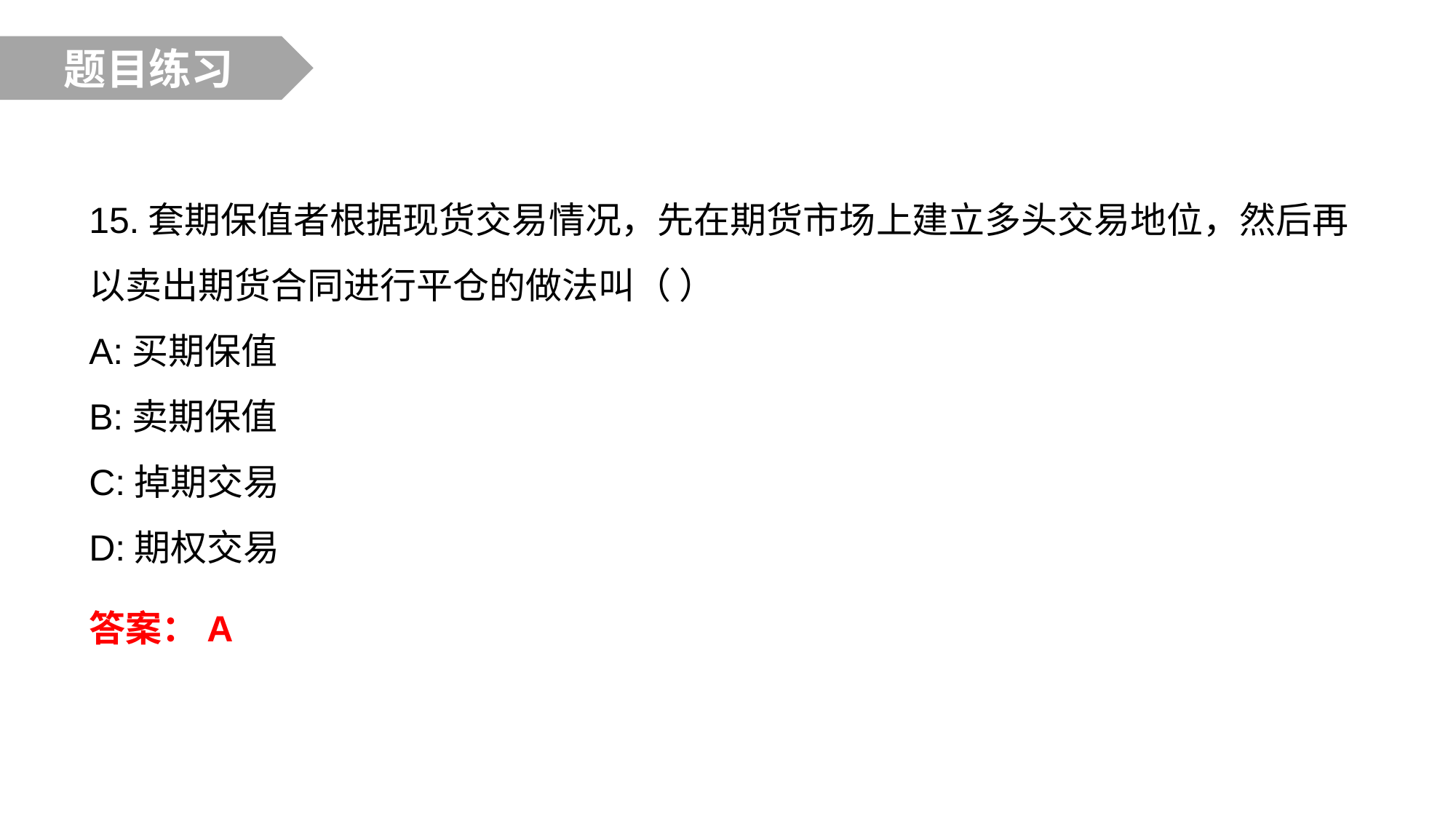

题目练习
15.套期保值者根据现货交易情况，先在期货市场上建立多头交易地位，然后再以卖出期货合同进行平仓的做法叫（ ）
A:买期保值
B:卖期保值
C:掉期交易
D:期权交易
答案：A